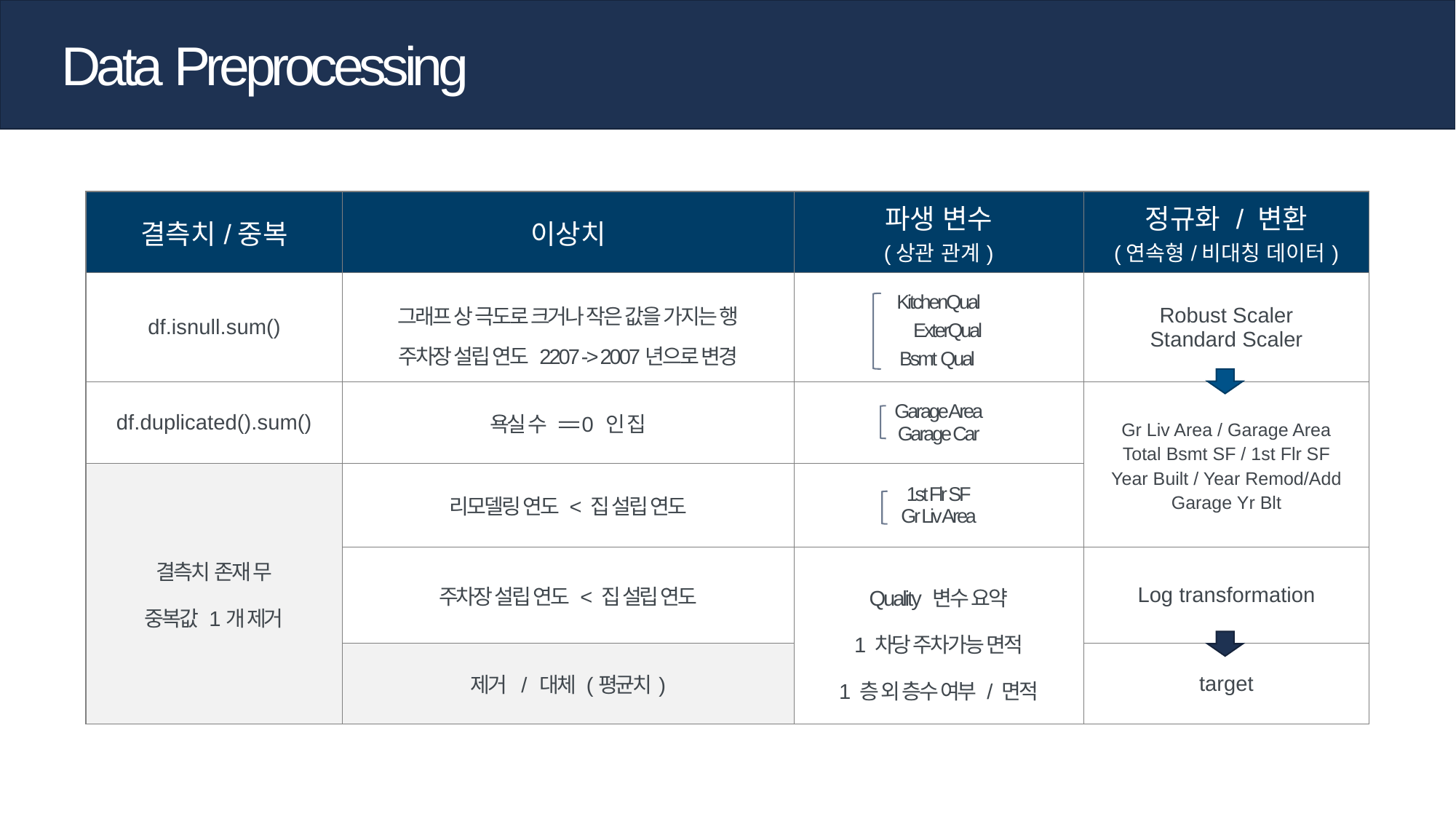

Data Preprocessing
| 결측치/중복 | 이상치 | 파생 변수 (상관 관계) | 정규화 / 변환 (연속형/비대칭 데이터) |
| --- | --- | --- | --- |
| df.isnull.sum() | 그래프 상 극도로 크거나 작은 값을 가지는 행 주차장 설립 연도 2207 -> 2007년으로 변경 | KitchenQual ExterQual Bsmt Qual | Robust Scaler Standard Scaler |
| df.duplicated().sum() | 욕실 수 == 0 인 집 | Garage Area Garage Car | Gr Liv Area / Garage Area Total Bsmt SF / 1st Flr SF Year Built / Year Remod/Add Garage Yr Blt |
| 결측치 존재 무 중복값 1개 제거 | 리모델링 연도 < 집 설립 연도 | 1st Flr SF Gr Liv Area | 입력 |
| 내용 입력 | 주차장 설립 연도 < 집 설립 연도 | Quality 변수 요약 1 차당 주차가능 면적 1 층 외 층수 여부 / 면적 | Log transformation |
| 내용 입력 | 제거 / 대체 (평균치) |  | target |